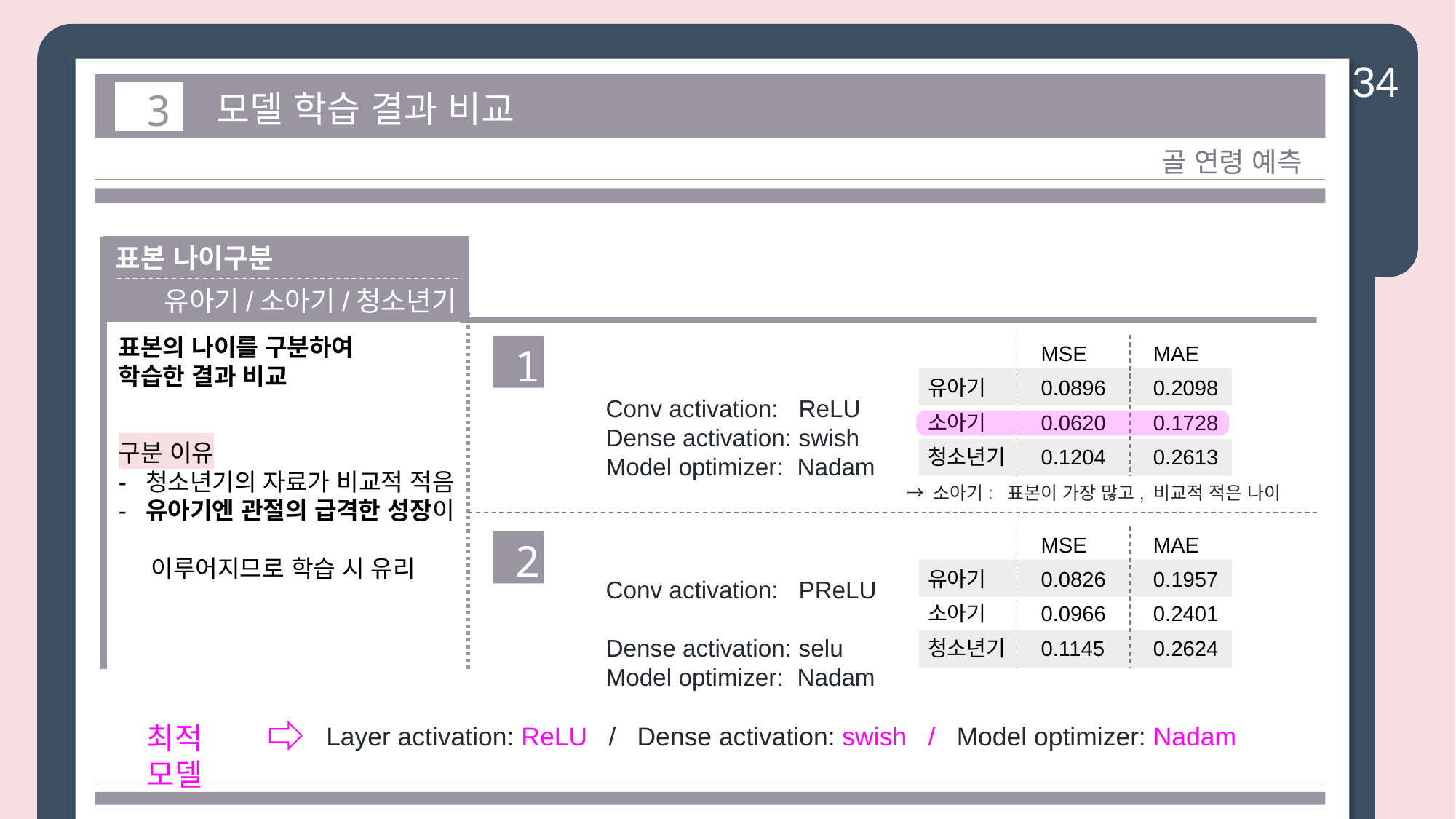

34

3

모델 학습 결과 비교
골 연령 예측

표본 나이구분
유아기/소아기/청소년기

표본의 나이를 구분하여
학습한 결과 비교

구분 이유
-  청소년기의 자료가 비교적 적음
-  유아기엔 관절의 급격한 성장이
    이루어지므로 학습 시 유리
1

유아기
소아기
청소년기
MSE
0.0896
0.0620
0.1204
MAE
0.2098
0.1728
0.2613

Conv activation:   ReLU
Dense activation: swish
Model optimizer:  Nadam

→ 소아기:  표본이 가장 많고, 비교적 적은 나이

유아기
소아기
청소년기
MSE
0.0826
0.0966
0.1145
MAE
0.1957
0.2401
0.2624

2

Conv activation:   PReLU
Dense activation: selu
Model optimizer:  Nadam
최적 모델
Layer activation: ReLU   /   Dense activation: swish   /   Model optimizer: Nadam